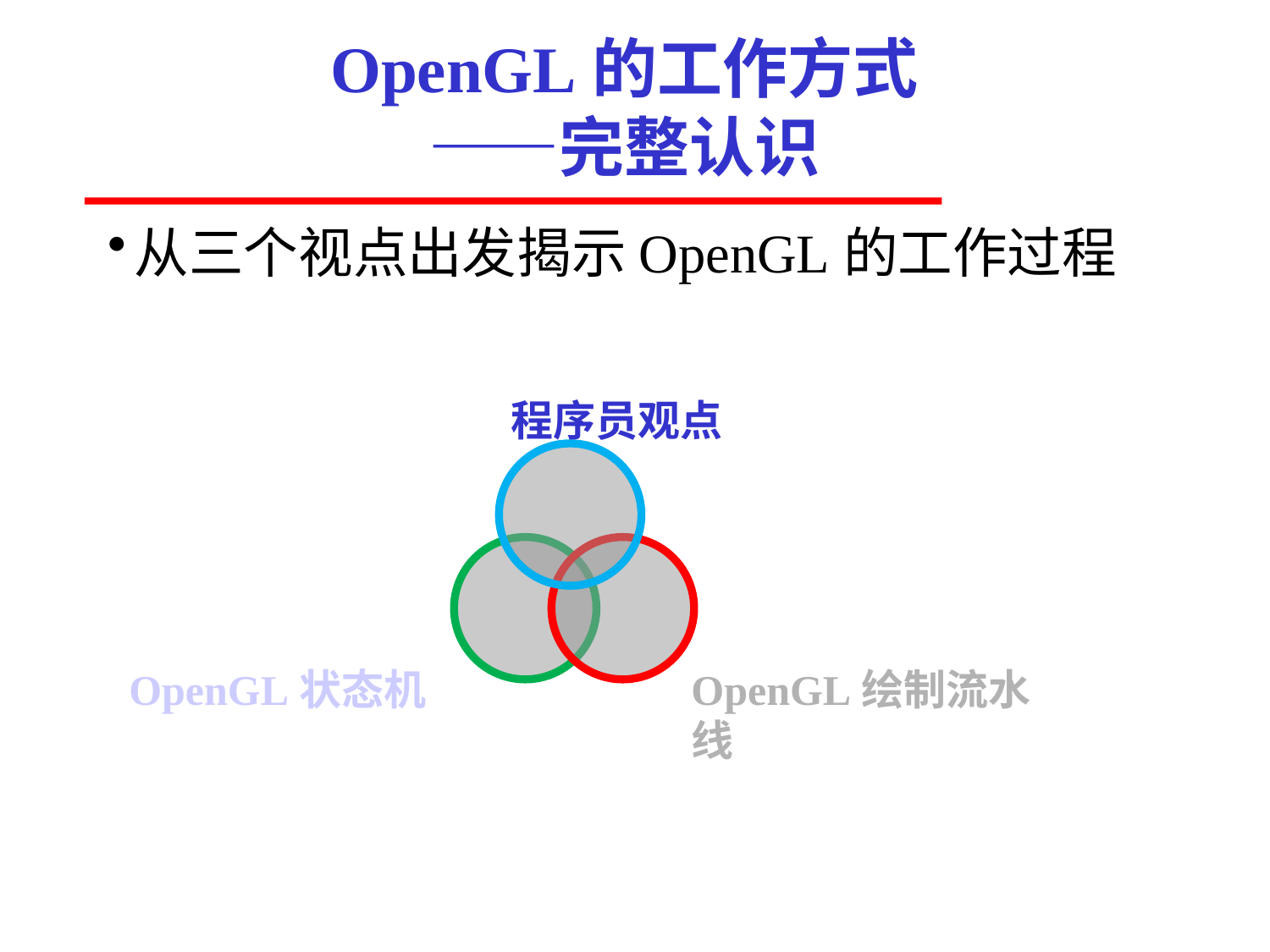

# OpenGL的工作方式 ——完整认识
从三个视点出发揭示OpenGL的工作过程

程序员观点

OpenGL状态机
OpenGL绘制流水线